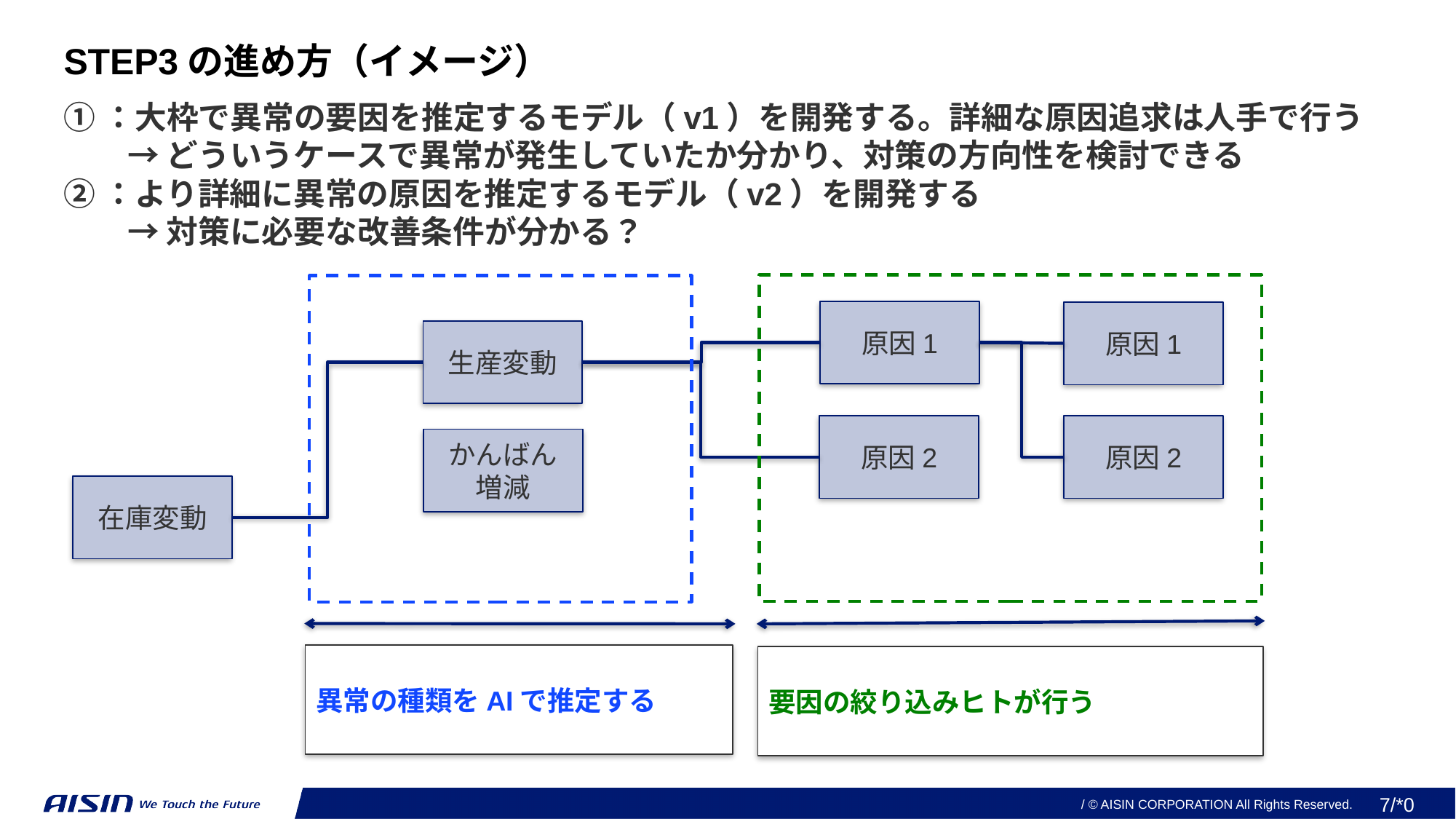

STEP3の進め方（イメージ）
①：大枠で異常の要因を推定するモデル（v1）を開発する。詳細な原因追求は人手で行う
　　→ どういうケースで異常が発生していたか分かり、対策の方向性を検討できる
②：より詳細に異常の原因を推定するモデル（v2）を開発する
　　→ 対策に必要な改善条件が分かる？

原因1
原因1
生産変動
原因2
原因2
かんばん
増減
在庫変動
異常の種類をAIで推定する
要因の絞り込みヒトが行う
2024年 3月 11日